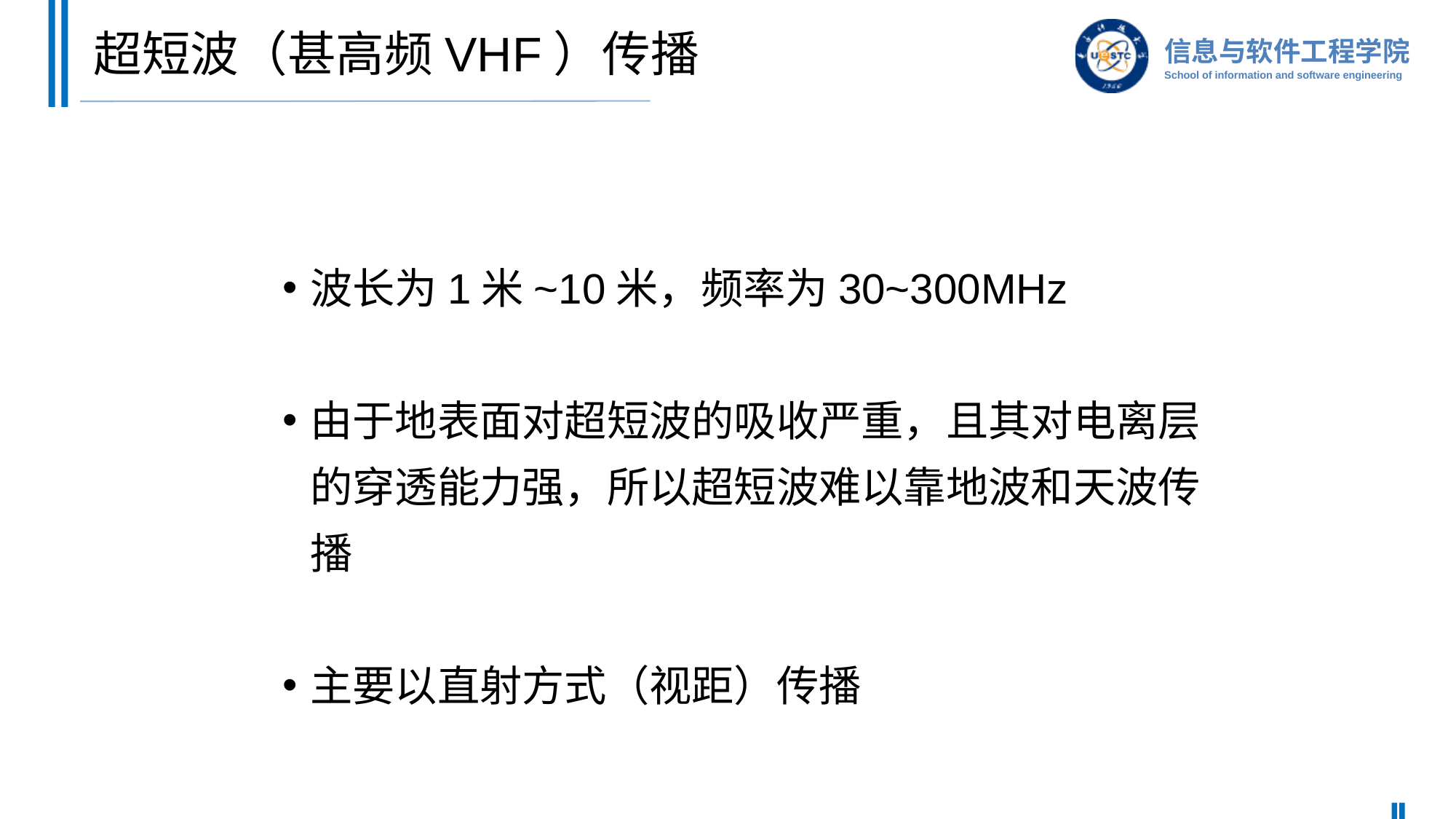

# 超短波（甚高频VHF）传播
波长为1米~10米，频率为30~300MHz

由于地表面对超短波的吸收严重，且其对电离层的穿透能力强，所以超短波难以靠地波和天波传播

主要以直射方式（视距）传播